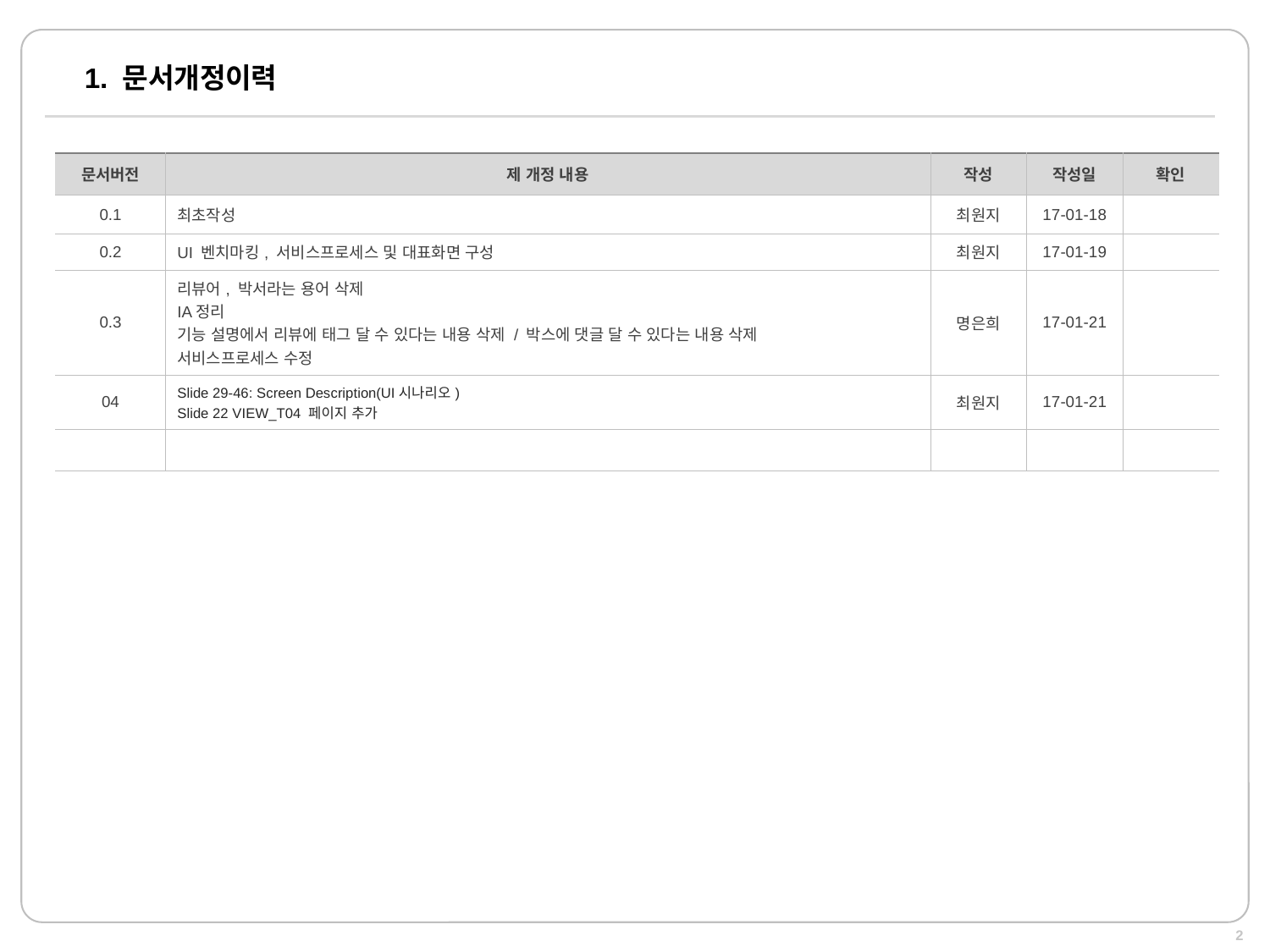

# 1. 문서개정이력
| 문서버전 | 제 개정 내용 | 작성 | 작성일 | 확인 |
| --- | --- | --- | --- | --- |
| 0.1 | 최초작성 | 최원지 | 17-01-18 |  |
| 0.2 | UI 벤치마킹, 서비스프로세스 및 대표화면 구성 | 최원지 | 17-01-19 |  |
| 0.3 | 리뷰어, 박서라는 용어 삭제 IA정리 기능 설명에서 리뷰에 태그 달 수 있다는 내용 삭제 / 박스에 댓글 달 수 있다는 내용 삭제 서비스프로세스 수정 | 명은희 | 17-01-21 |  |
| 04 | Slide 29-46: Screen Description(UI시나리오) Slide 22 VIEW\_T04 페이지 추가 | 최원지 | 17-01-21 |  |
|  |  |  |  |  |
2